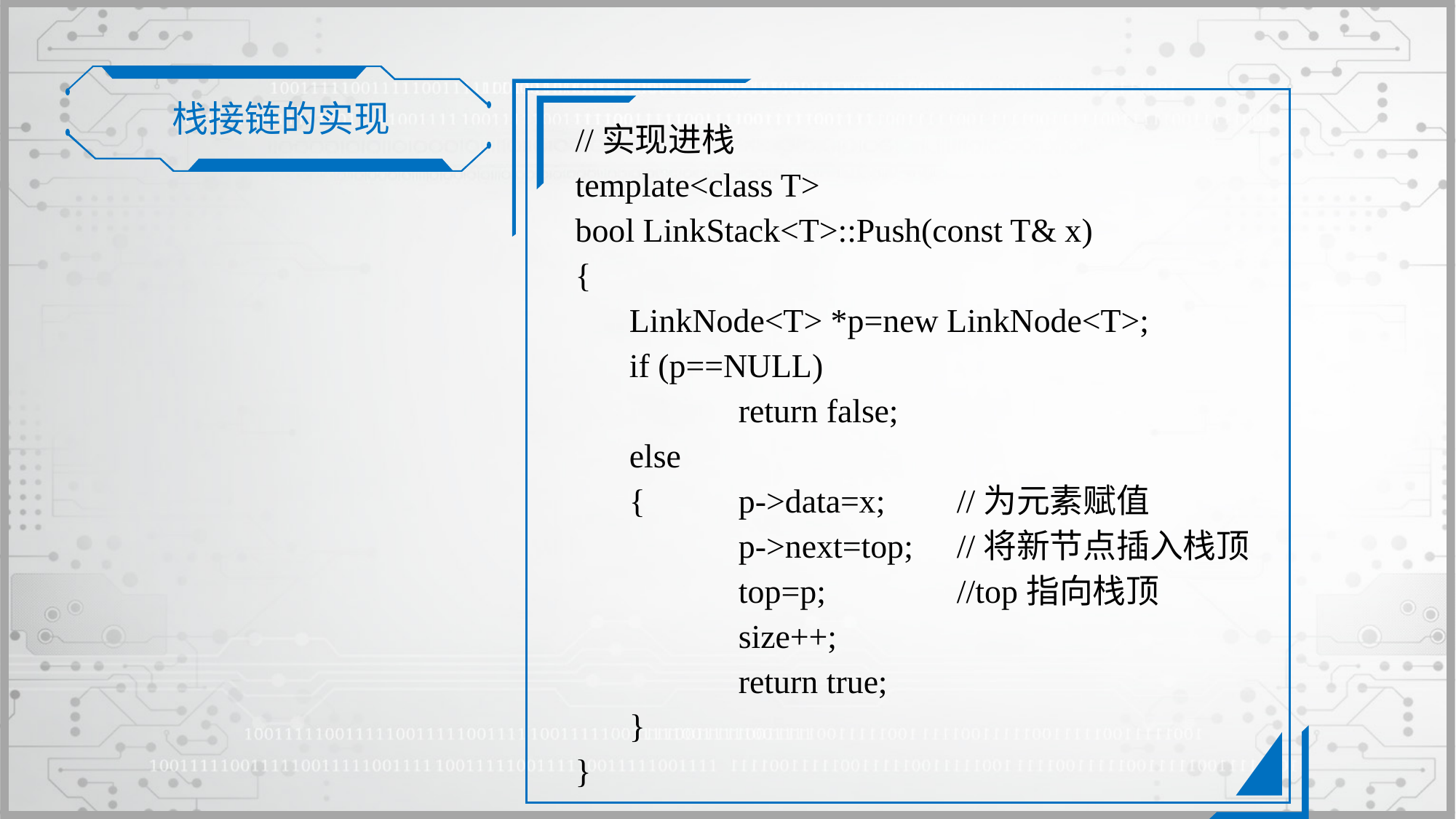

栈接链的实现

//实现进栈
template<class T>
bool LinkStack<T>::Push(const T& x)
{
	LinkNode<T> *p=new LinkNode<T>;
	if (p==NULL)
		return false;
	else
	{	p->data=x;	//为元素赋值
		p->next=top;	//将新节点插入栈顶
		top=p;		//top指向栈顶
		size++;
		return true;
	}
}